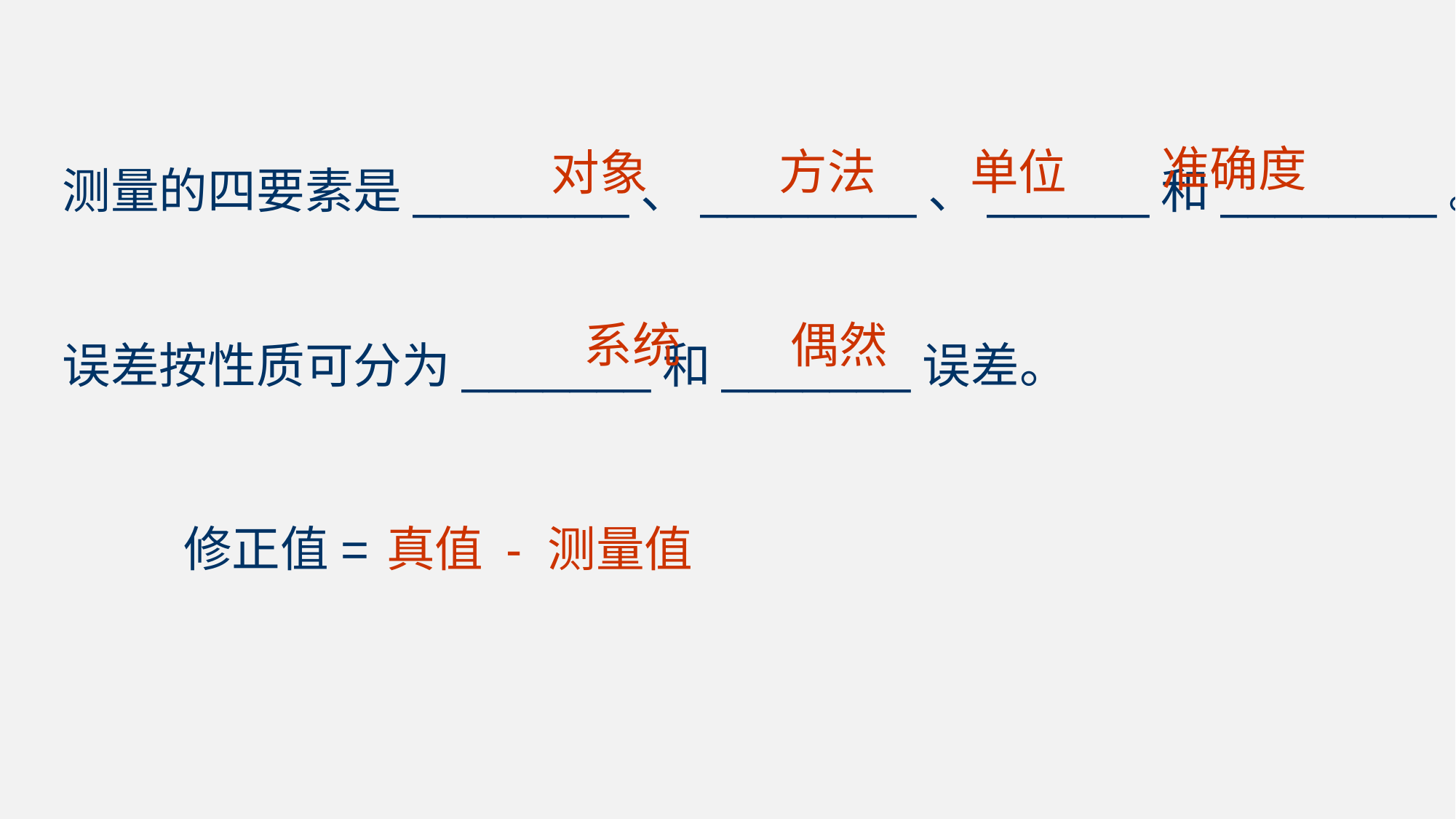

测量的四要素是________、________、______和________。

误差按性质可分为_______和_______误差。
准确度
单位
方法
对象
偶然
系统
真值 - 测量值
修正值=